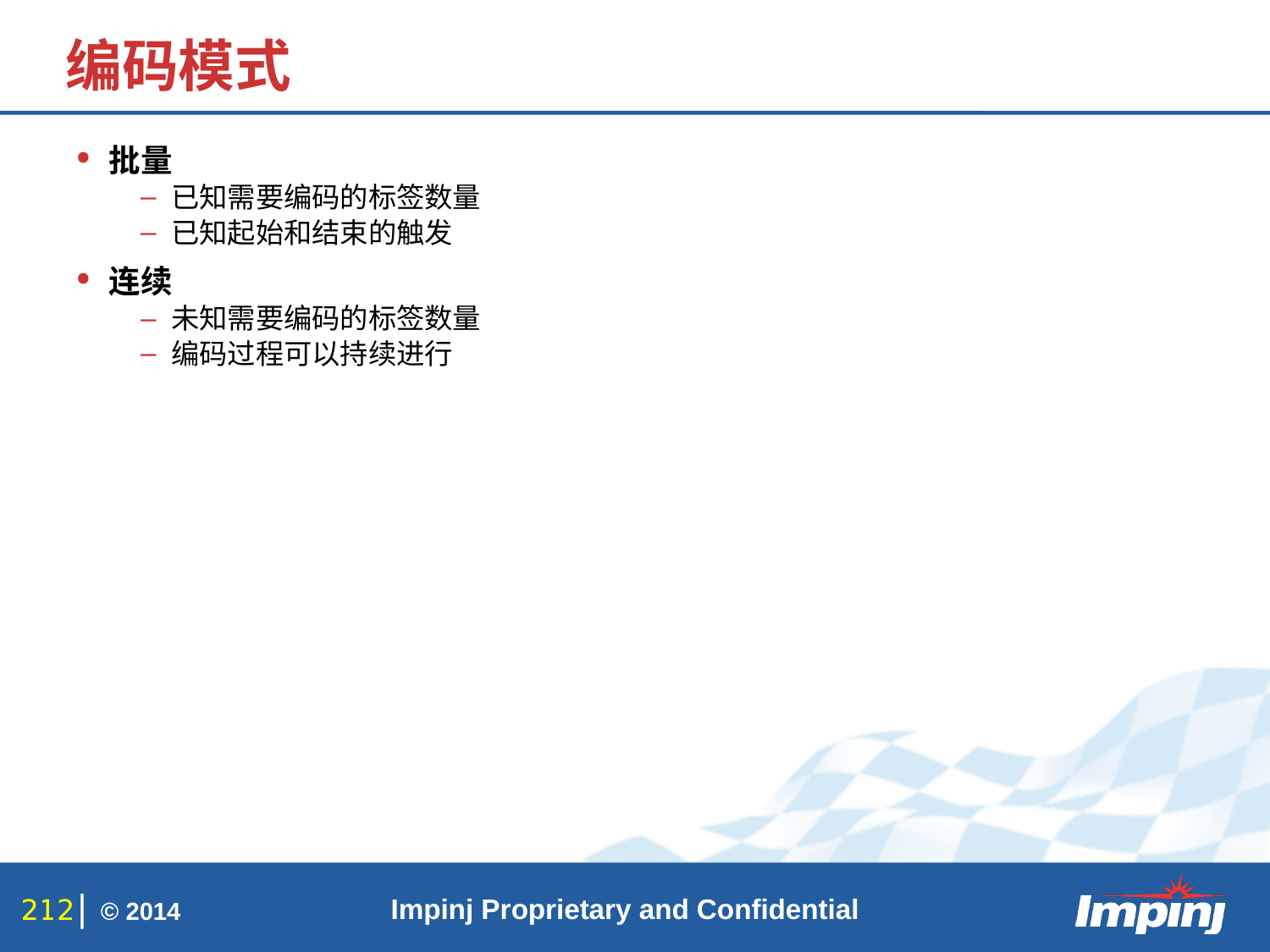

# 编码模式
批量
已知需要编码的标签数量
已知起始和结束的触发
连续
未知需要编码的标签数量
编码过程可以持续进行